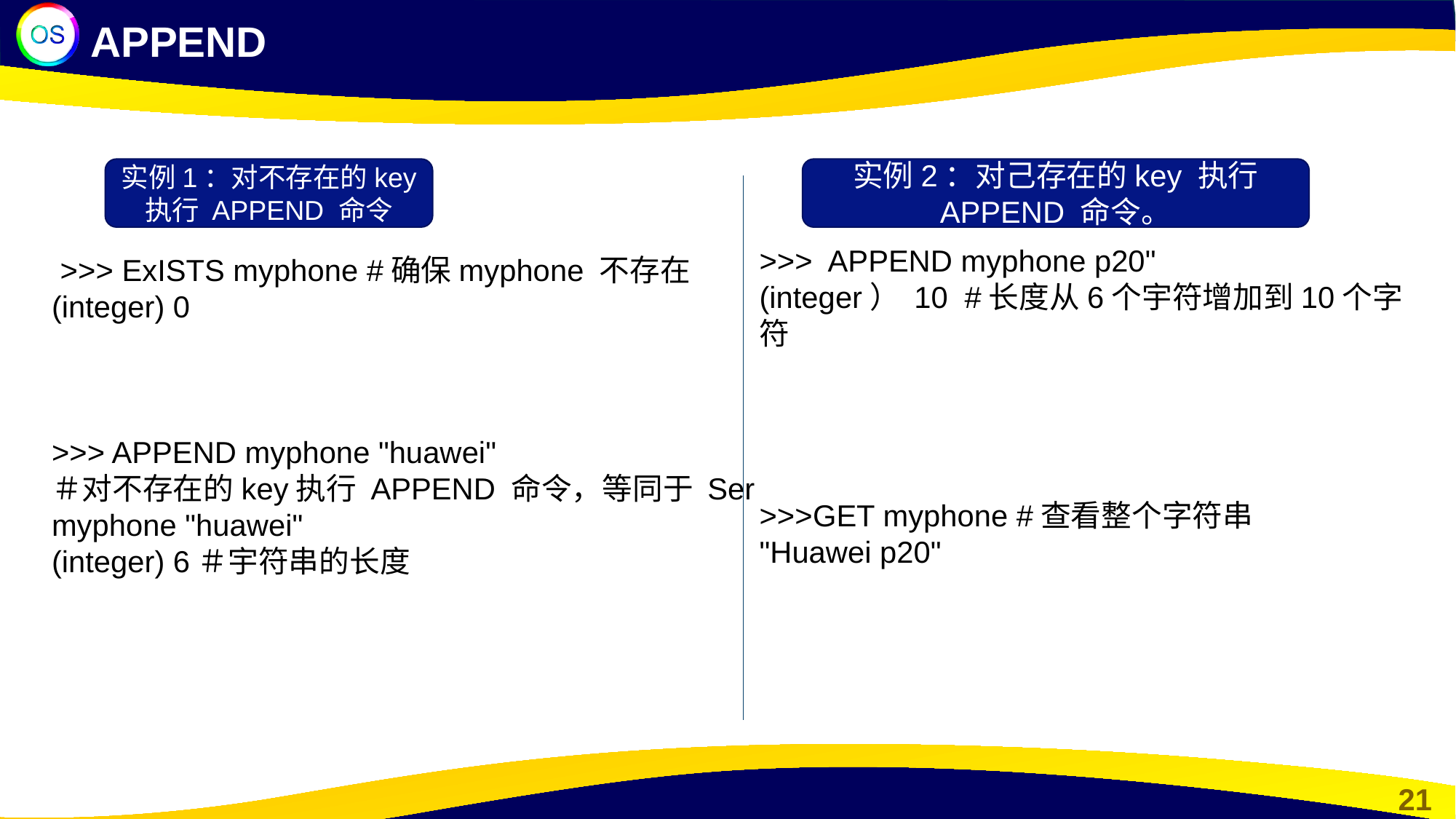

APPEND
实例1：对不存在的key 执行 APPEND 命令
实例2：对己存在的key 执行 APPEND 命令。
>>>  APPEND myphone p20"
(integer） 10  #长度从6个宇符增加到10个字符

>>>GET myphone #查看整个字符串
"Huawei p20"
 >>> ExISTS myphone #确保myphone 不存在
(integer) 0

>>> APPEND myphone "huawei"
＃对不存在的key执行 APPEND 命令，等同于 Ser
myphone "huawei"
(integer) 6＃宇符串的长度